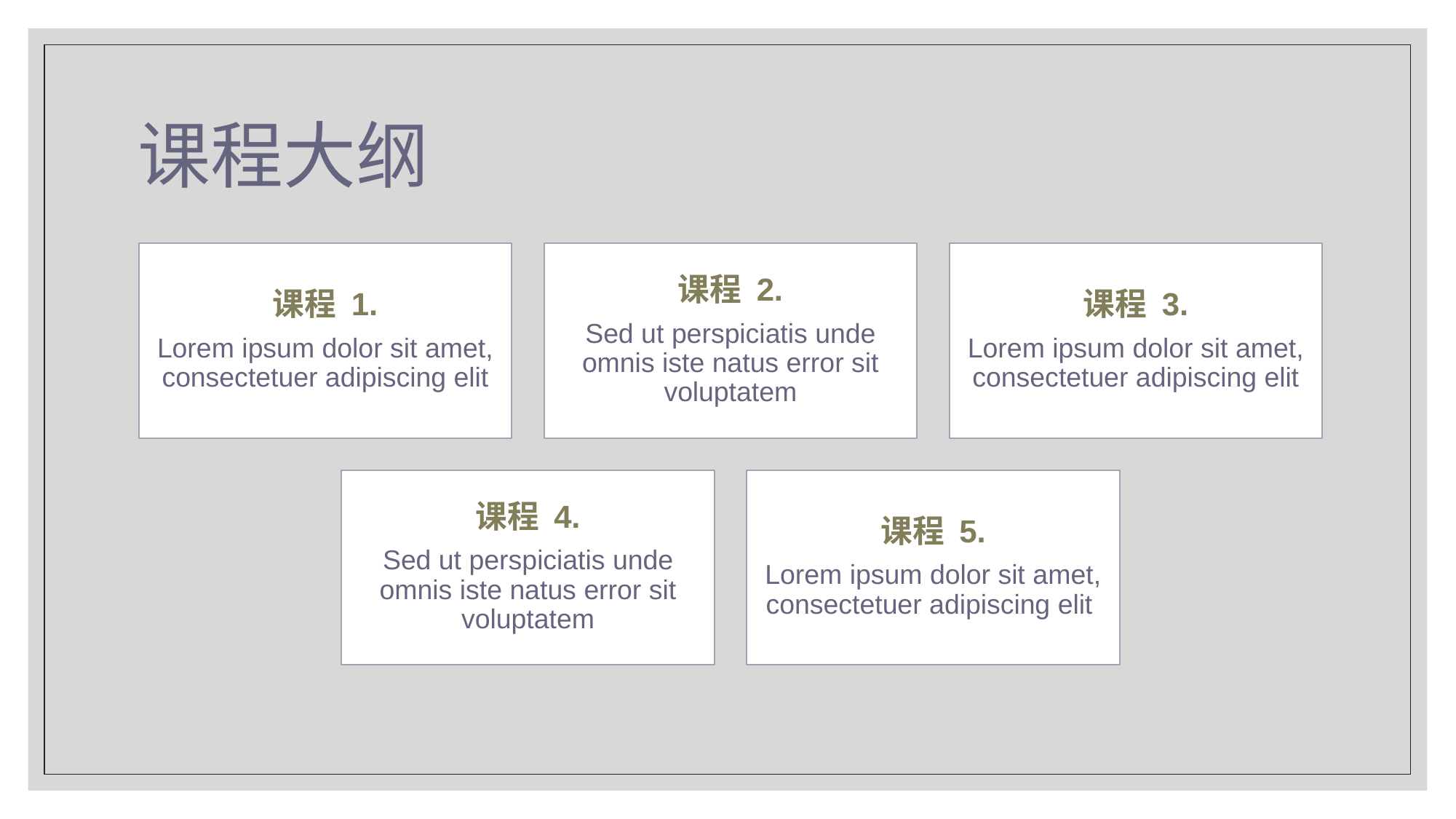

# 课程大纲
课程 1.
Lorem ipsum dolor sit amet, consectetuer adipiscing elit
课程 2.
Sed ut perspiciatis unde omnis iste natus error sit voluptatem
课程 3.
Lorem ipsum dolor sit amet, consectetuer adipiscing elit
课程 4.
Sed ut perspiciatis unde omnis iste natus error sit voluptatem
课程 5.
Lorem ipsum dolor sit amet, consectetuer adipiscing elit